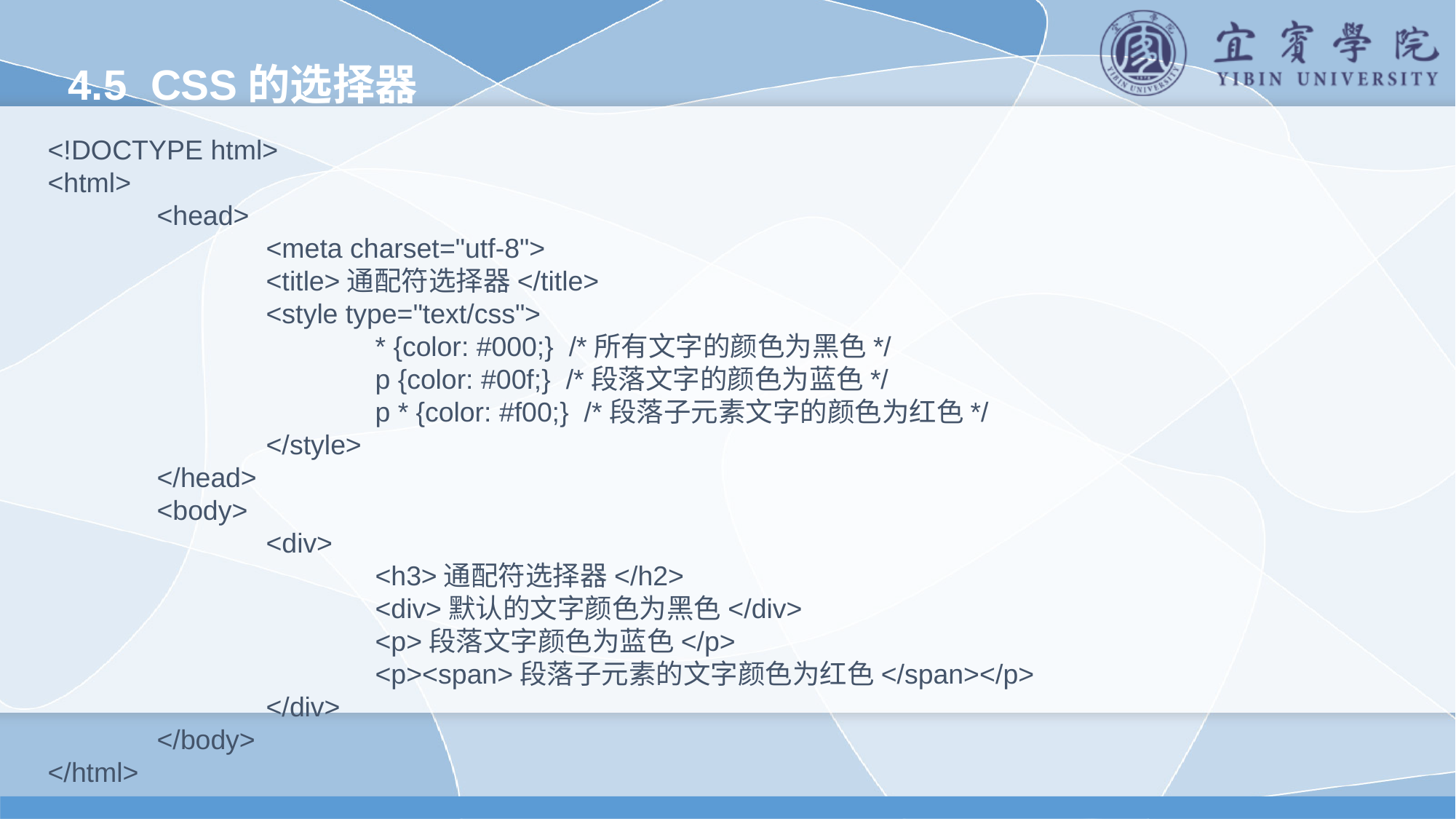

4.5  CSS的选择器
<!DOCTYPE html>
<html>
	<head>
		<meta charset="utf-8">
		<title>通配符选择器</title>
		<style type="text/css">
			* {color: #000;}  /*所有文字的颜色为黑色*/
			p {color: #00f;}  /*段落文字的颜色为蓝色*/
			p * {color: #f00;}  /*段落子元素文字的颜色为红色*/
		</style>
	</head>
	<body>
		<div>
			<h3>通配符选择器</h2>
			<div>默认的文字颜色为黑色</div>
			<p>段落文字颜色为蓝色</p>
			<p><span>段落子元素的文字颜色为红色</span></p>
		</div>
	</body>
</html>